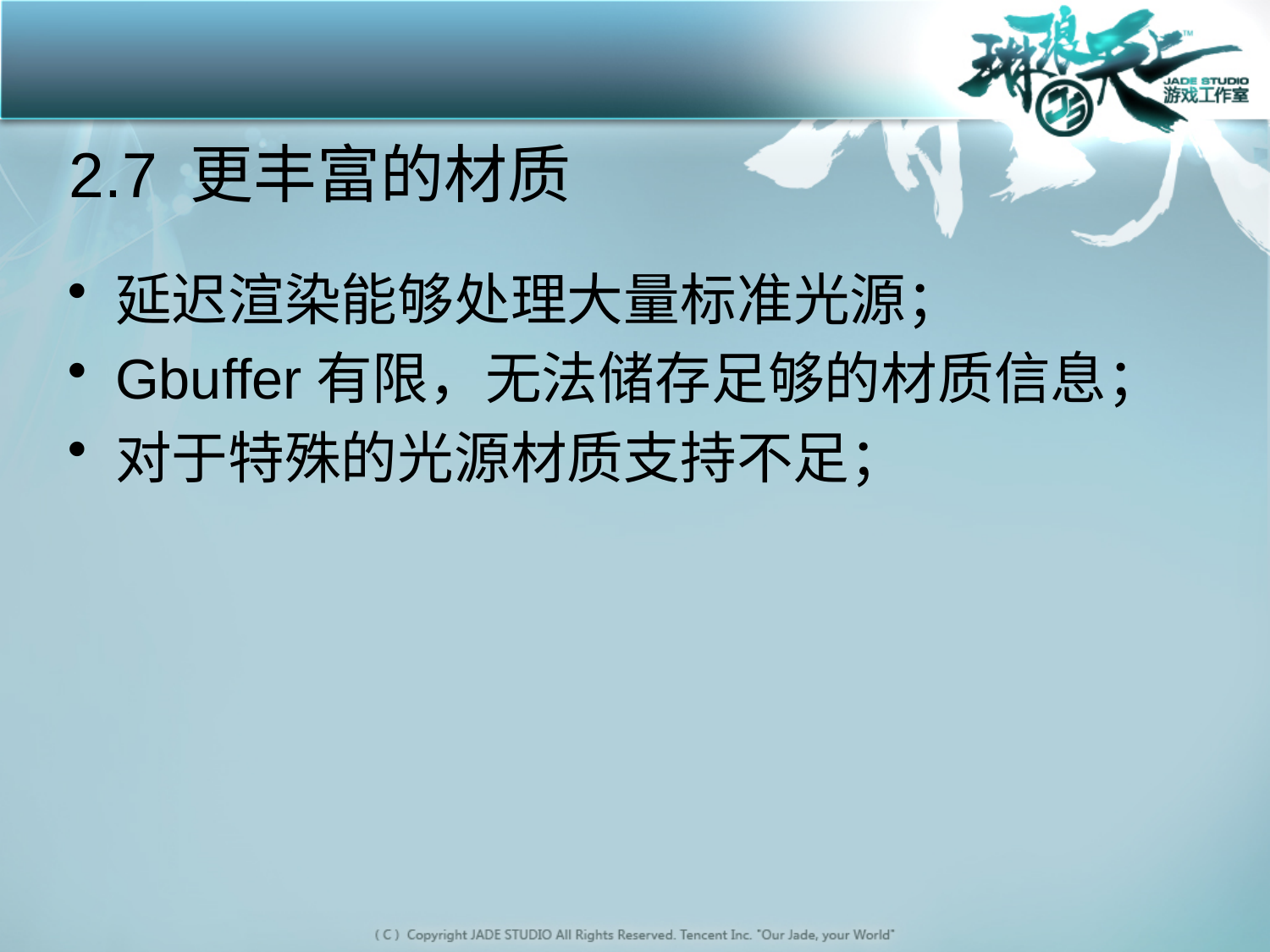

# 2.7 更丰富的材质
延迟渲染能够处理大量标准光源；
Gbuffer有限，无法储存足够的材质信息；
对于特殊的光源材质支持不足；